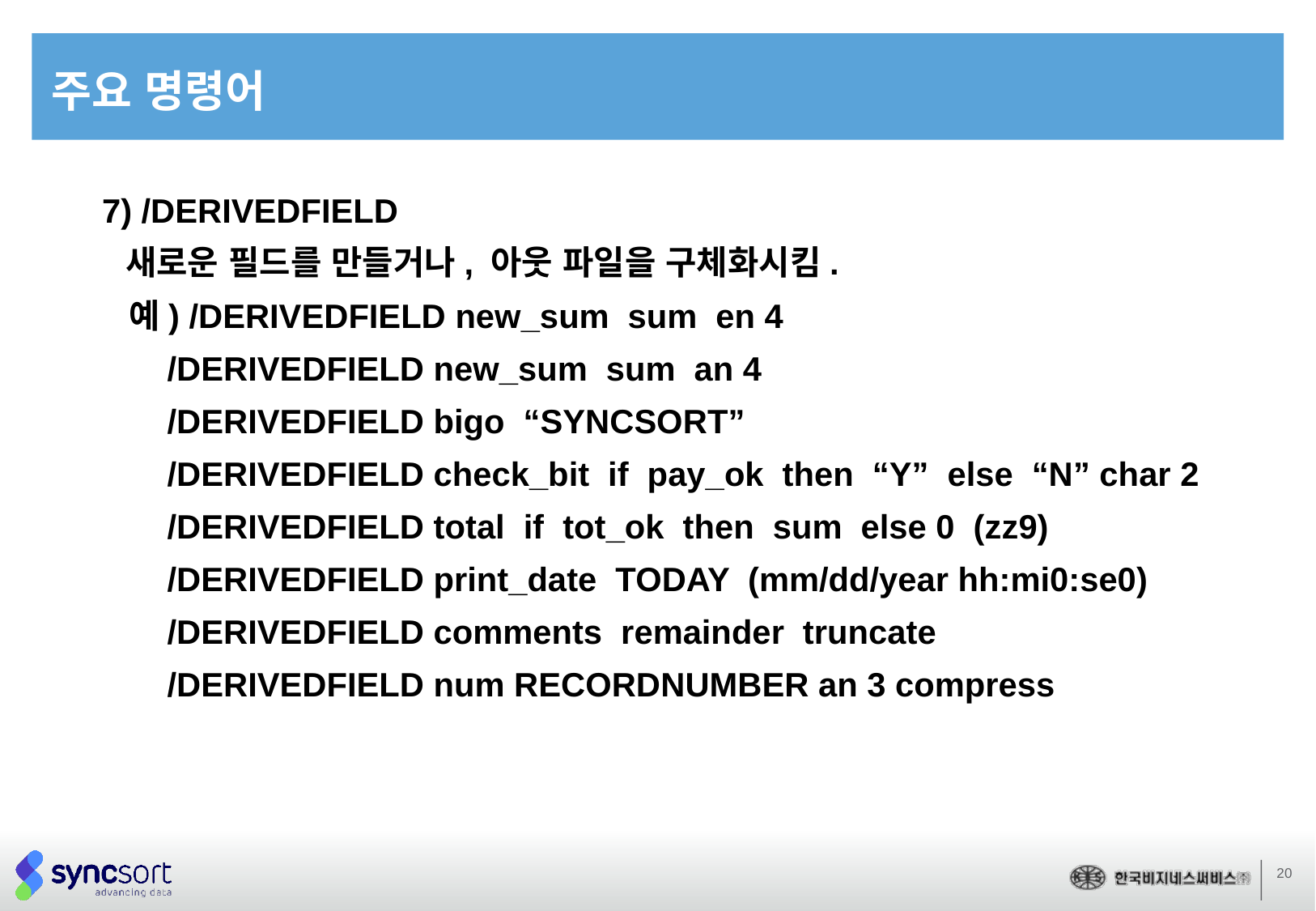

# 주요 명령어
7) /DERIVEDFIELD
  새로운 필드를 만들거나, 아웃 파일을 구체화시킴.
  예) /DERIVEDFIELD new_sum  sum  en 4
       /DERIVEDFIELD new_sum  sum  an 4
       /DERIVEDFIELD bigo  “SYNCSORT”
       /DERIVEDFIELD check_bit  if  pay_ok  then  “Y”  else  “N” char 2
       /DERIVEDFIELD total  if  tot_ok  then  sum  else 0  (zz9)
       /DERIVEDFIELD print_date  TODAY  (mm/dd/year hh:mi0:se0)
       /DERIVEDFIELD comments  remainder  truncate
       /DERIVEDFIELD num RECORDNUMBER an 3 compress